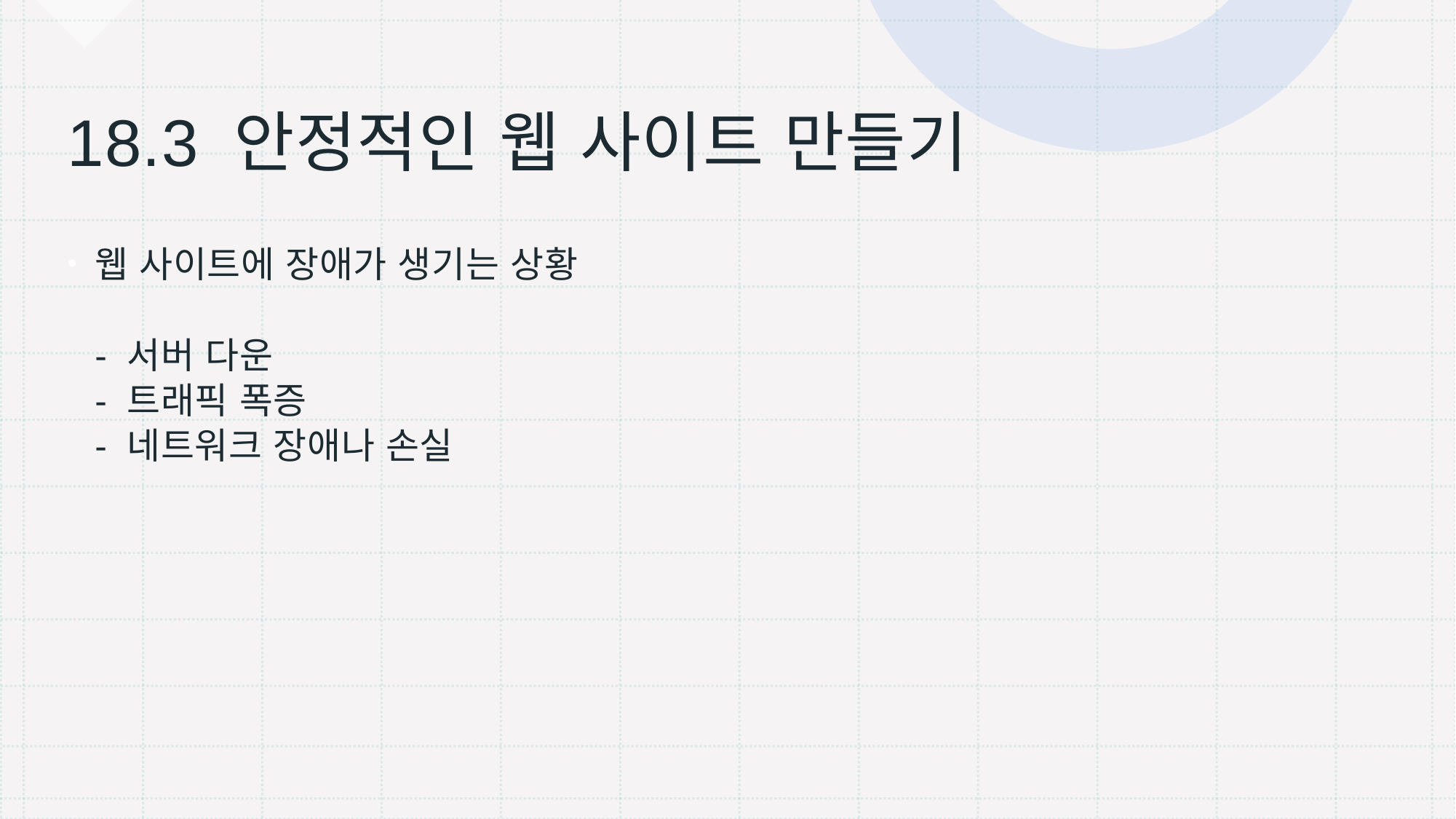

# 18.3 안정적인 웹 사이트 만들기
웹 사이트에 장애가 생기는 상황
- 서버 다운
- 트래픽 폭증
- 네트워크 장애나 손실